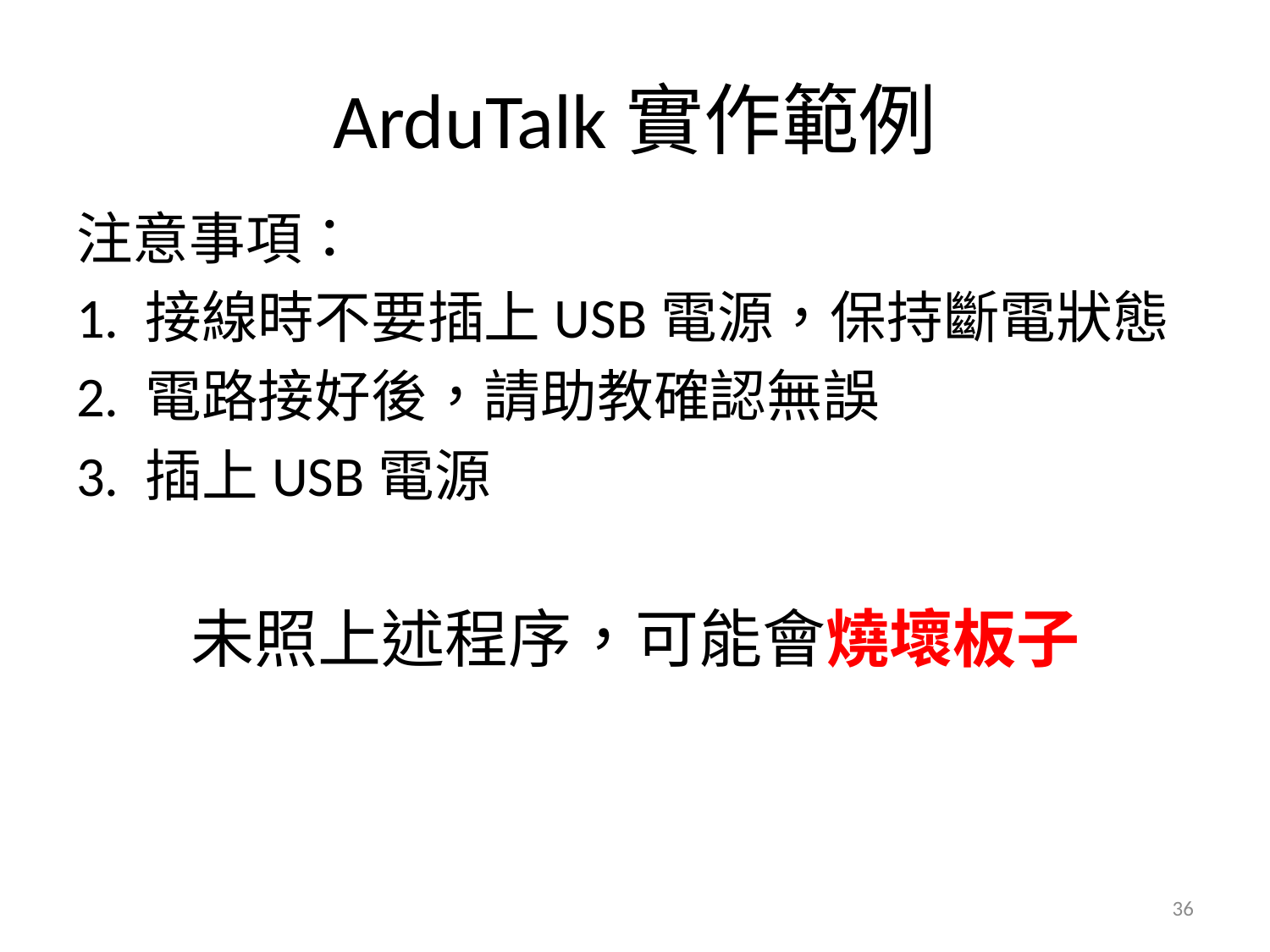

# ArduTalk實作範例
注意事項：
1. 接線時不要插上USB電源，保持斷電狀態
2. 電路接好後，請助教確認無誤
3. 插上USB電源

未照上述程序，可能會燒壞板子
36